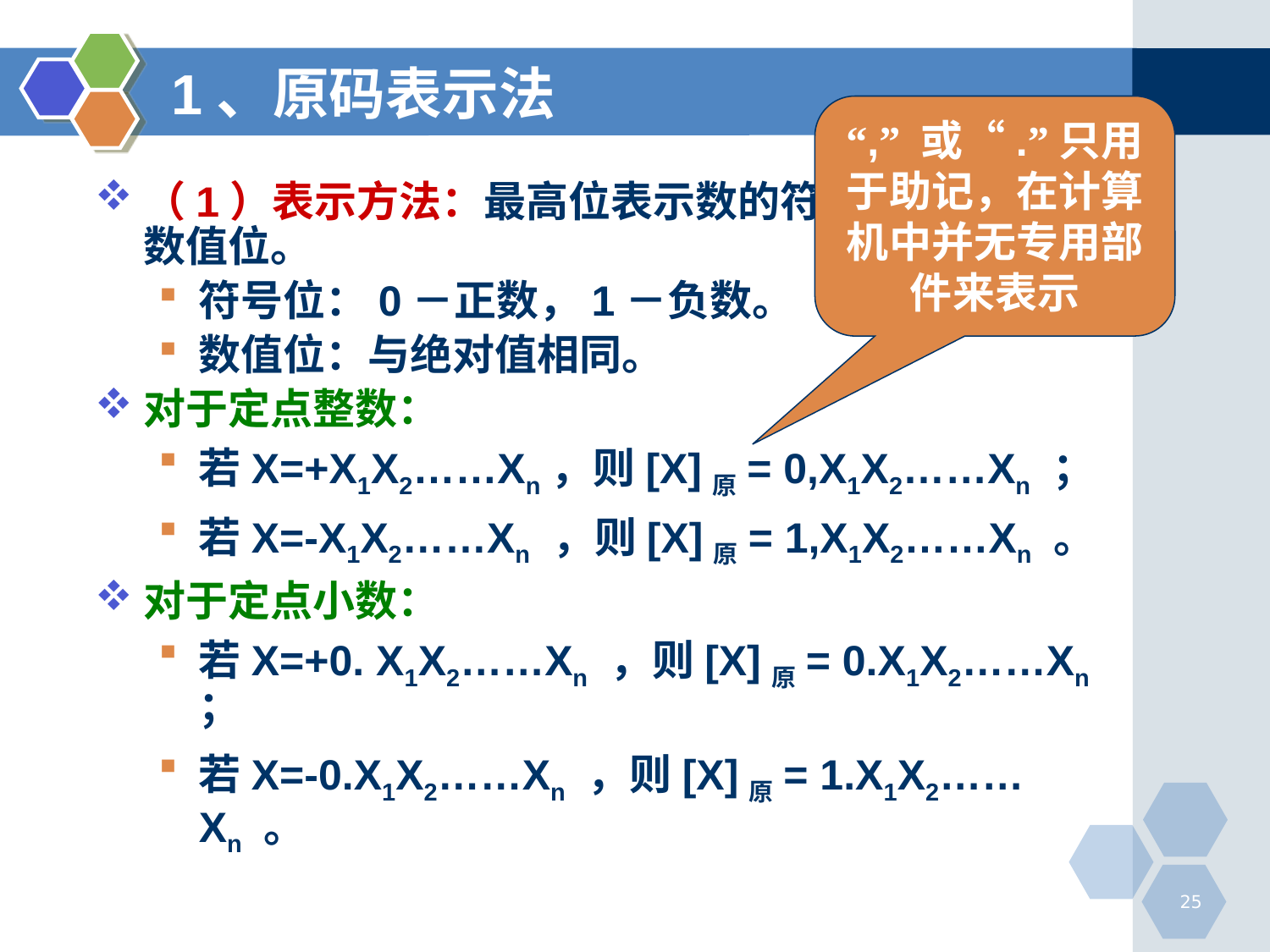

# 1、原码表示法
“,” 或“.”只用于助记，在计算机中并无专用部件来表示
（1）表示方法：最高位表示数的符号，其他位表示数值位。
符号位：0－正数，1－负数。
数值位：与绝对值相同。
对于定点整数：
若X=+X1X2……Xn，则[X]原= 0,X1X2……Xn ；
若X=-X1X2……Xn ，则[X]原= 1,X1X2……Xn 。
对于定点小数：
若X=+0. X1X2……Xn ，则[X]原= 0.X1X2……Xn ；
若X=-0.X1X2……Xn ，则[X]原= 1.X1X2……Xn 。
25